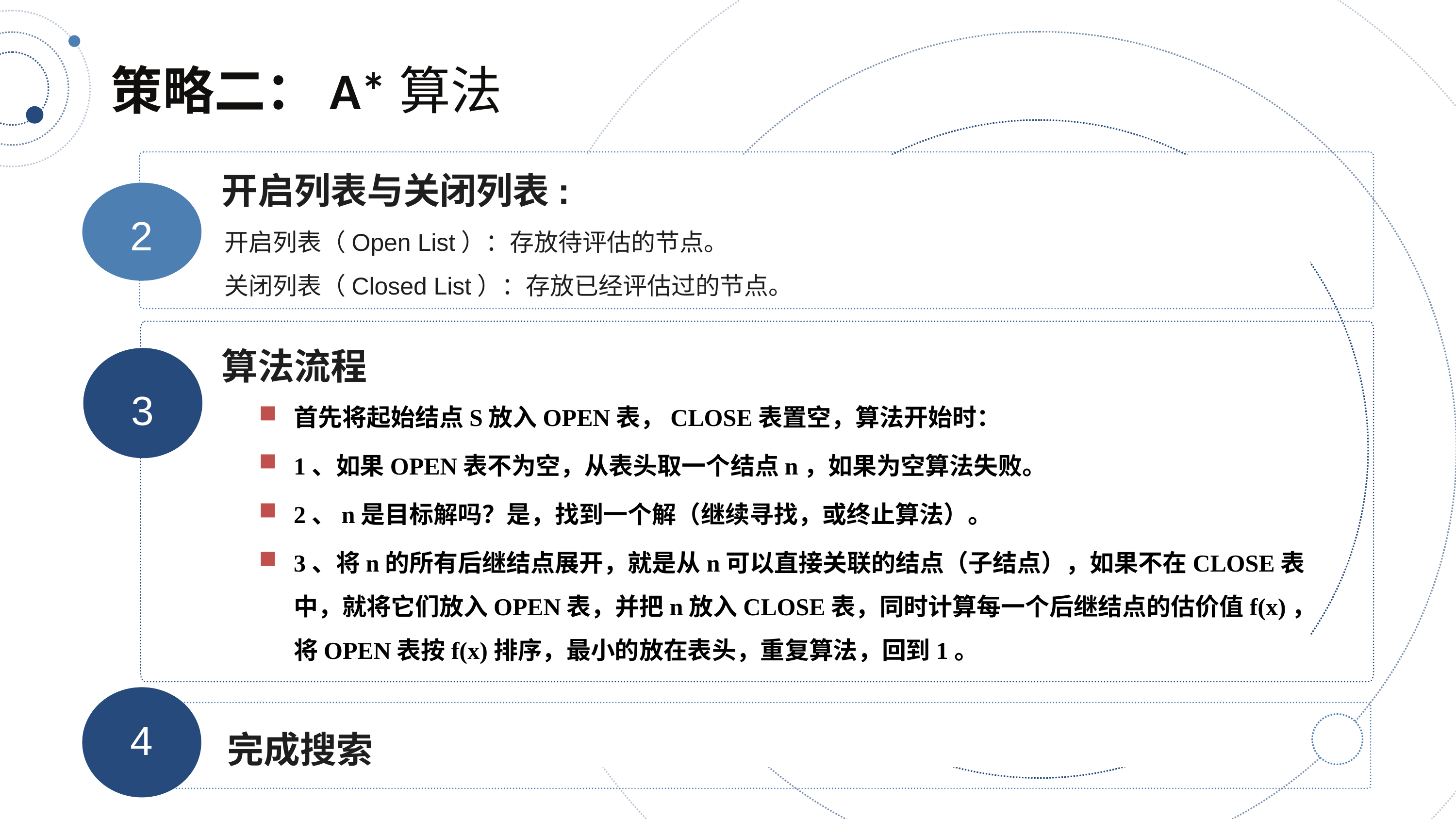

策略二：A*算法

开启列表与关闭列表:

2
开启列表（Open List）：存放待评估的节点。
关闭列表（Closed List）：存放已经评估过的节点。

算法流程

3
首先将起始结点S放入OPEN表，CLOSE表置空，算法开始时：
1、如果OPEN表不为空，从表头取一个结点n，如果为空算法失败。
2、n是目标解吗？是，找到一个解（继续寻找，或终止算法）。
3、将n的所有后继结点展开，就是从n可以直接关联的结点（子结点），如果不在CLOSE表中，就将它们放入OPEN表，并把n放入CLOSE表，同时计算每一个后继结点的估价值f(x)，将OPEN表按f(x)排序，最小的放在表头，重复算法，回到1。

完成搜索

4
3